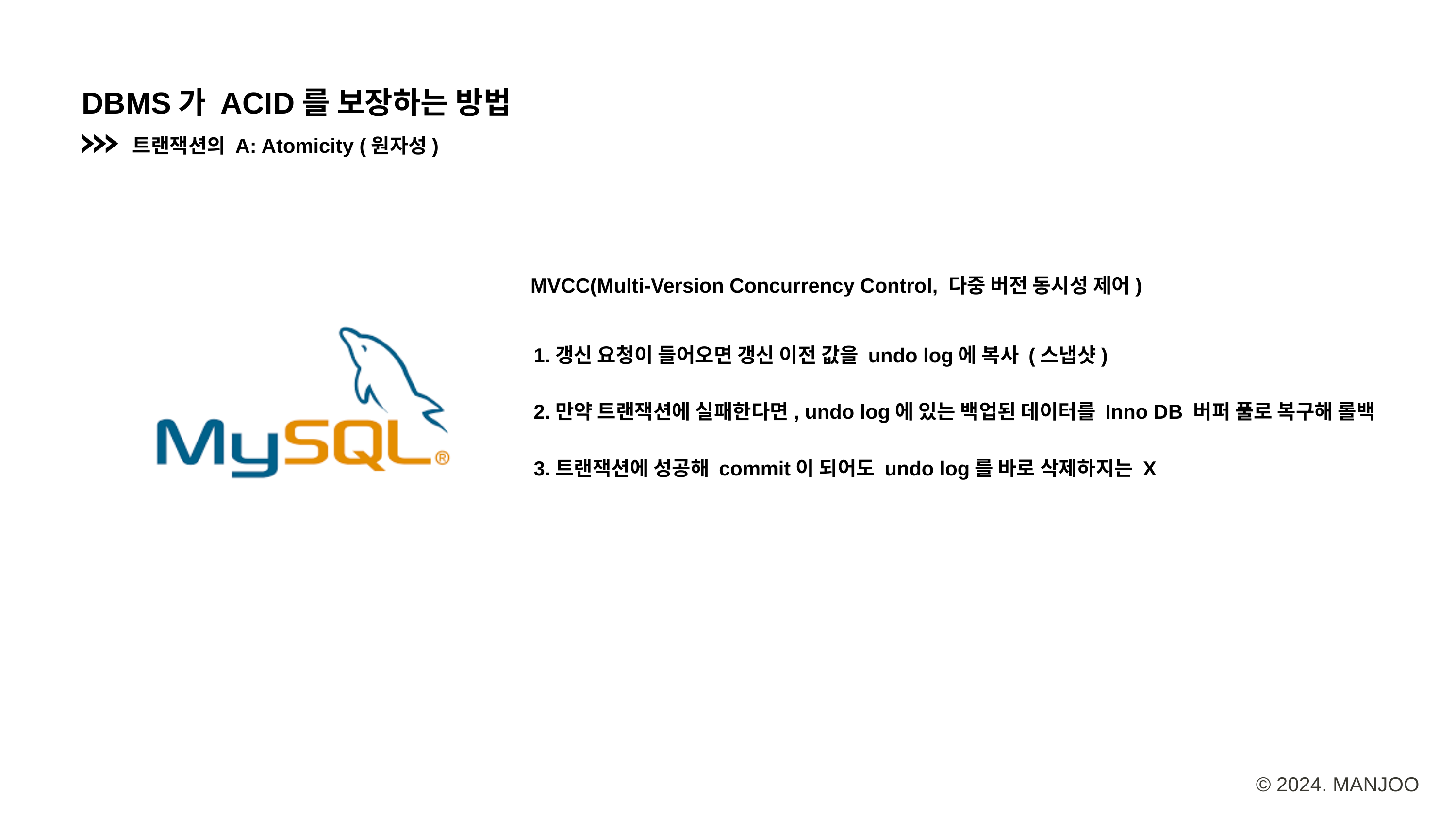

DBMS가 ACID를 보장하는 방법

트랜잭션의 A: Atomicity (원자성)

MVCC(Multi-Version Concurrency Control, 다중 버전 동시성 제어)

1.갱신 요청이 들어오면 갱신 이전 값을 undo log에 복사 (스냅샷)

2.만약 트랜잭션에 실패한다면, undo log에 있는 백업된 데이터를 Inno DB 버퍼 풀로 복구해 롤백

3.트랜잭션에 성공해 commit이 되어도 undo log를 바로 삭제하지는 X
© 2024. MANJOO